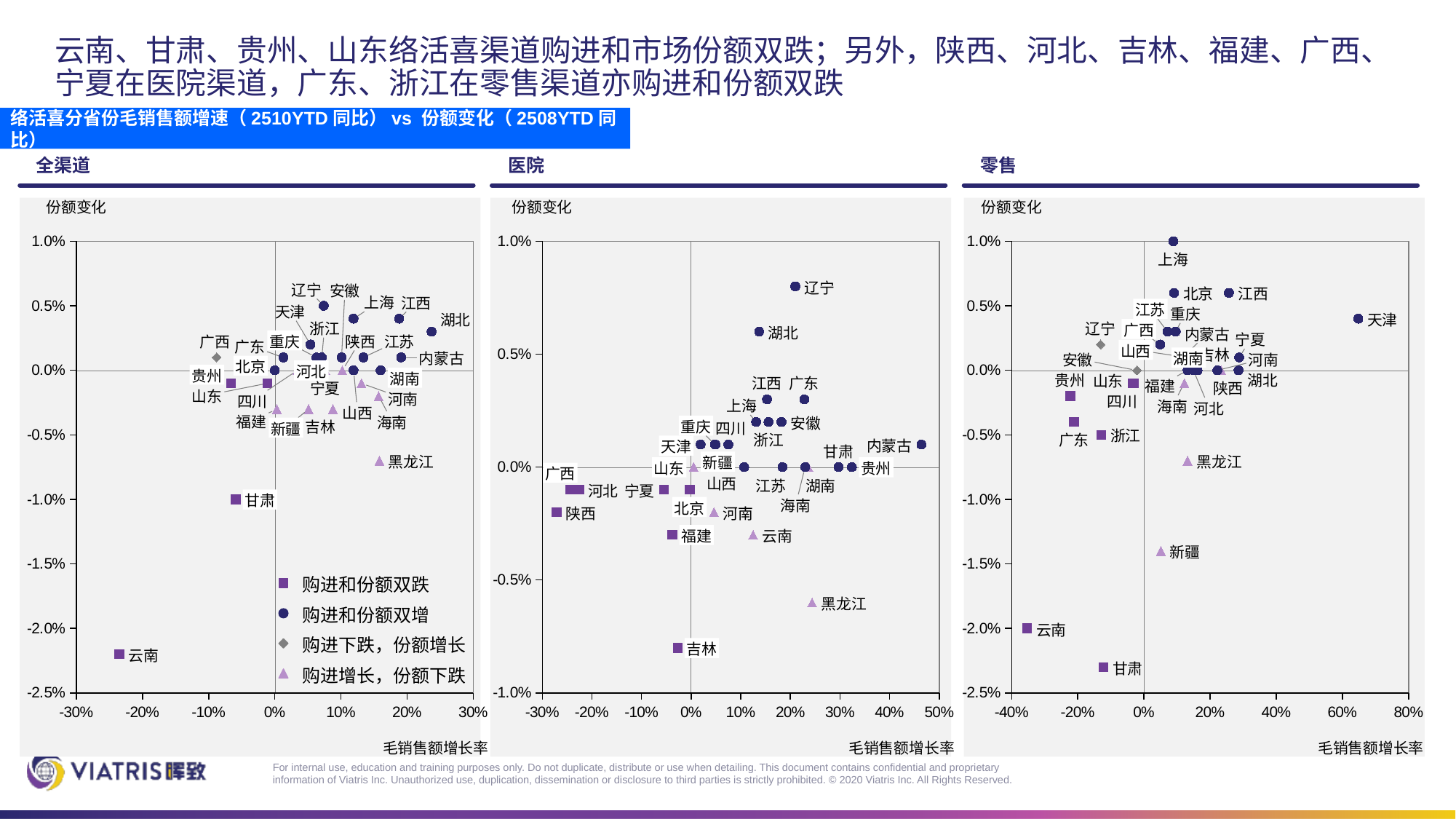

# 云南、甘肃、贵州、山东络活喜渠道购进和市场份额双跌；另外，陕西、河北、吉林、福建、广西、宁夏在医院渠道，广东、浙江在零售渠道亦购进和份额双跌
络活喜分省份毛销售额增速（2510YTD同比）vs 份额变化（2508YTD同比）
全渠道
医院
零售
份额变化
份额变化
份额变化

### Chart

| Category |  |  |  |  |
|---|---|---|---|---|

### Chart

| Category |  |  |  |
|---|---|---|---|

### Chart

| Category |  |  |  |  |
|---|---|---|---|---|
上海
辽宁
辽宁
安徽
北京
江西
上海
江西
江苏
天津
重庆
天津
湖北
浙江
辽宁
广西
湖北
内蒙古
宁夏
广西
重庆
陕西
江苏
广东
山西
吉林
内蒙古
湖南
安徽
河南
北京
河北
贵州
湖南
贵州
湖北
山东
江西
广东
福建
宁夏
陕西
山东
河南
四川
四川
上海
海南
河北
山西
福建
海南
安徽
重庆
吉林
四川
新疆
浙江
浙江
广东
内蒙古
天津
甘肃
黑龙江
黑龙江
新疆
山东
贵州
广西
山西
江苏
湖南
河北
宁夏
甘肃
海南
北京
陕西
河南
福建
云南
新疆
购进和份额双跌

黑龙江
购进和份额双增

云南
购进下跌，份额增长
吉林

云南
甘肃
购进增长，份额下跌

毛销售额增长率
毛销售额增长率
毛销售额增长率